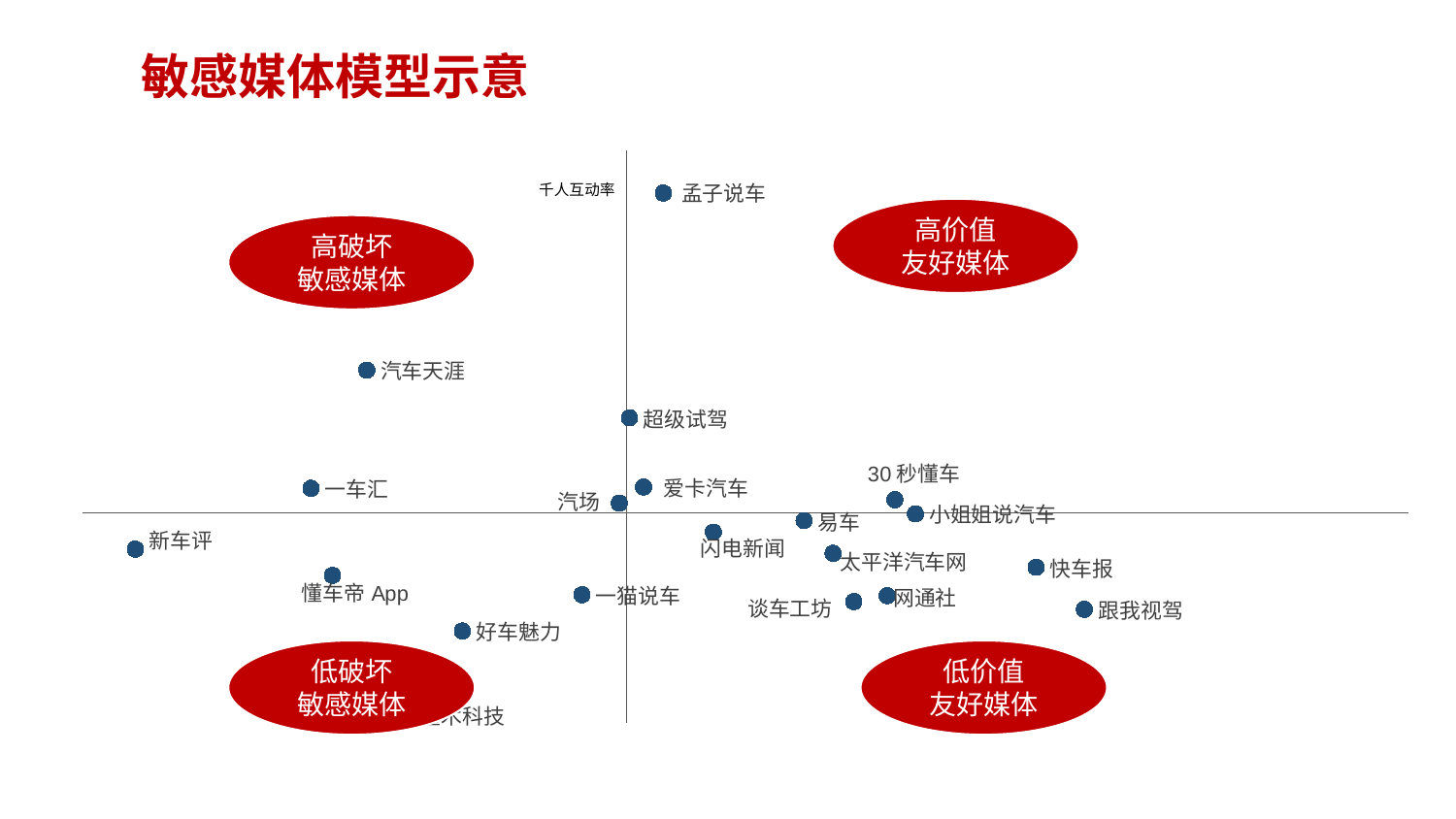

敏感媒体模型示意

### Chart

| Category | Y 值 |
|---|---|
千人互动率
高价值
友好媒体
高破坏
敏感媒体

低破坏
敏感媒体
低价值
友好媒体